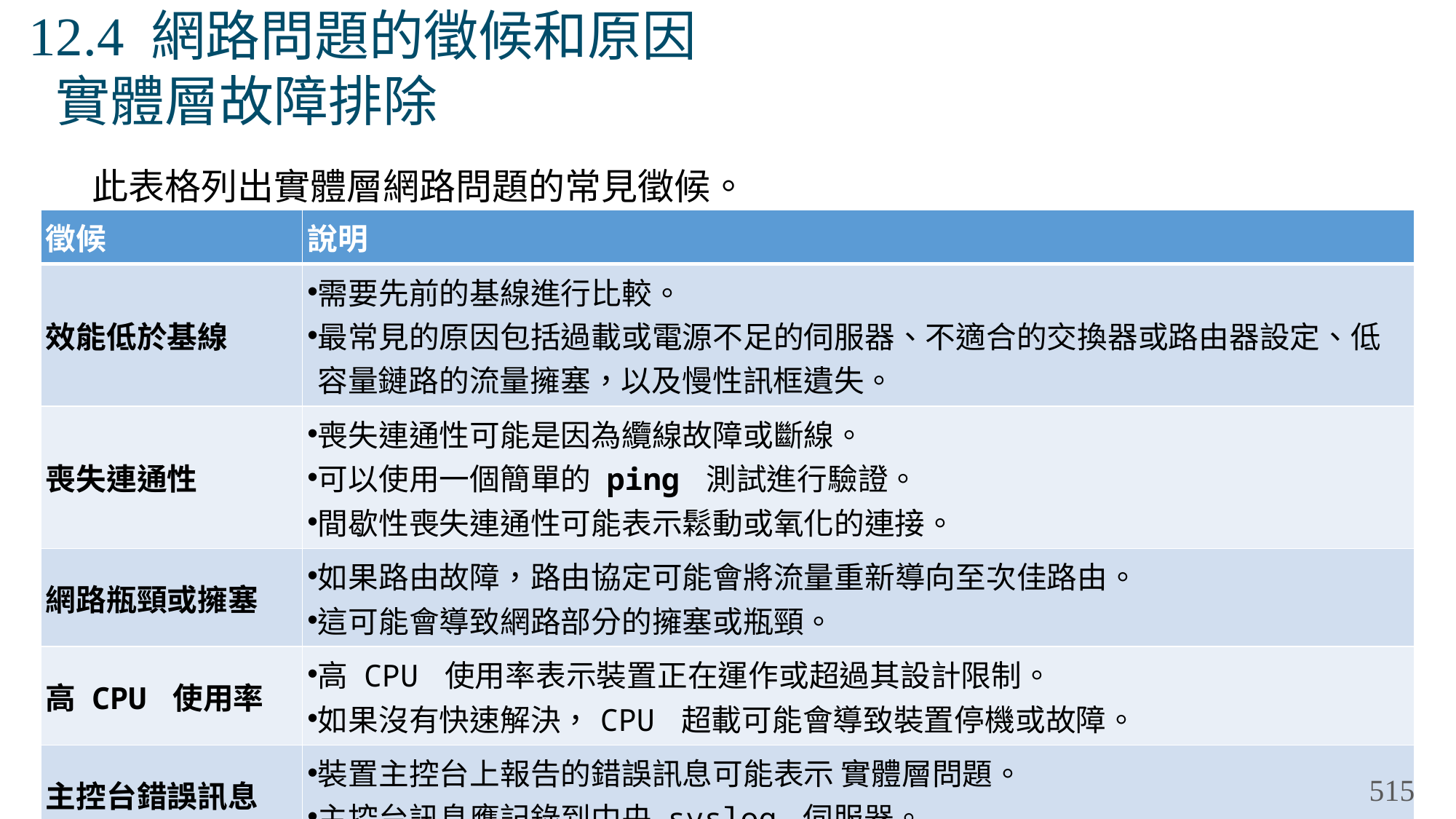

# 12.4 網路問題的徵候和原因 實體層故障排除
此表格列出實體層網路問題的常見徵候。
| 徵候 | 說明 |
| --- | --- |
| 效能低於基線 | 需要先前的基線進行比較。 最常見的原因包括過載或電源不足的伺服器、不適合的交換器或路由器設定、低容量鏈路的流量擁塞，以及慢性訊框遺失。 |
| 喪失連通性 | 喪失連通性可能是因為纜線故障或斷線。 可以使用一個簡單的 ping 測試進行驗證。 間歇性喪失連通性可能表示鬆動或氧化的連接。 |
| 網路瓶頸或擁塞 | 如果路由故障，路由協定可能會將流量重新導向至次佳路由。 這可能會導致網路部分的擁塞或瓶頸。 |
| 高 CPU 使用率 | 高 CPU 使用率表示裝置正在運作或超過其設計限制。 如果沒有快速解決，CPU 超載可能會導致裝置停機或故障。 |
| 主控台錯誤訊息 | 裝置主控台上報告的錯誤訊息可能表示 實體層問題。 主控台訊息應記錄到中央 syslog 伺服器。 |
515